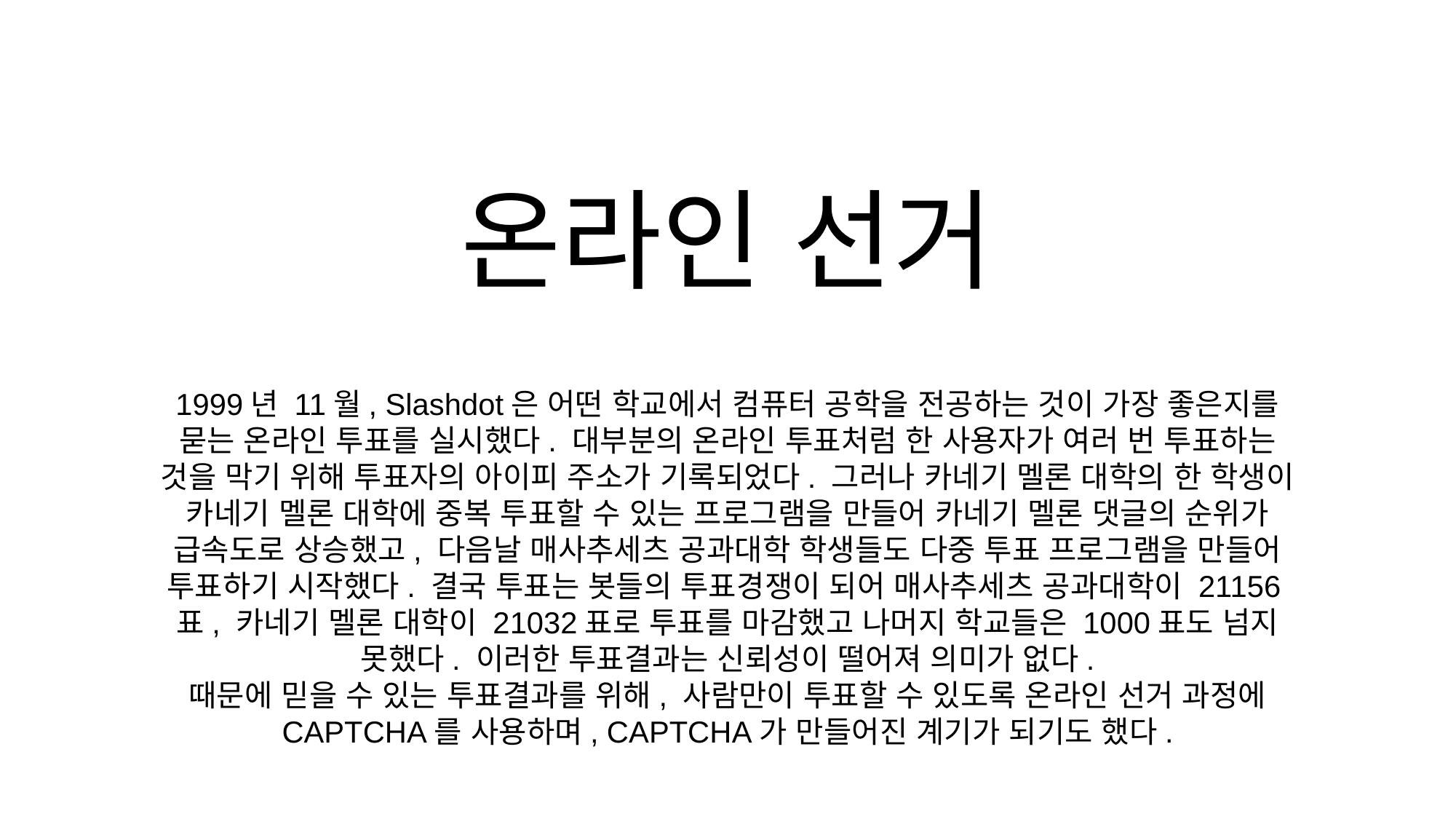

온라인 선거
1999년 11월, Slashdot은 어떤 학교에서 컴퓨터 공학을 전공하는 것이 가장 좋은지를 묻는 온라인 투표를 실시했다. 대부분의 온라인 투표처럼 한 사용자가 여러 번 투표하는 것을 막기 위해 투표자의 아이피 주소가 기록되었다. 그러나 카네기 멜론 대학의 한 학생이 카네기 멜론 대학에 중복 투표할 수 있는 프로그램을 만들어 카네기 멜론 댓글의 순위가 급속도로 상승했고, 다음날 매사추세츠 공과대학 학생들도 다중 투표 프로그램을 만들어 투표하기 시작했다. 결국 투표는 봇들의 투표경쟁이 되어 매사추세츠 공과대학이 21156표, 카네기 멜론 대학이 21032표로 투표를 마감했고 나머지 학교들은 1000표도 넘지 못했다. 이러한 투표결과는 신뢰성이 떨어져 의미가 없다.
때문에 믿을 수 있는 투표결과를 위해, 사람만이 투표할 수 있도록 온라인 선거 과정에 CAPTCHA를 사용하며, CAPTCHA가 만들어진 계기가 되기도 했다.